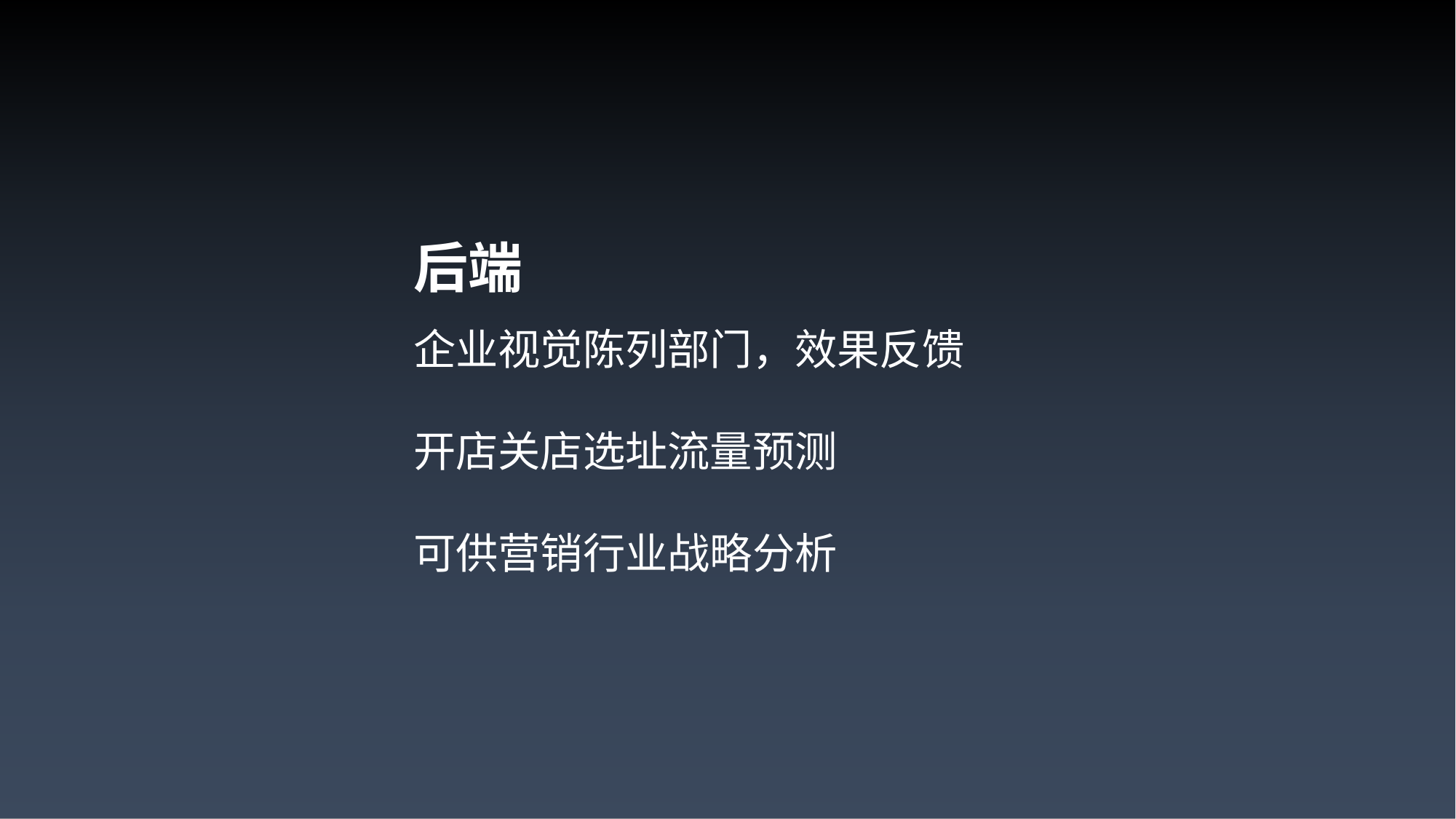

后端

企业视觉陈列部门，效果反馈

开店关店选址流量预测

可供营销行业战略分析